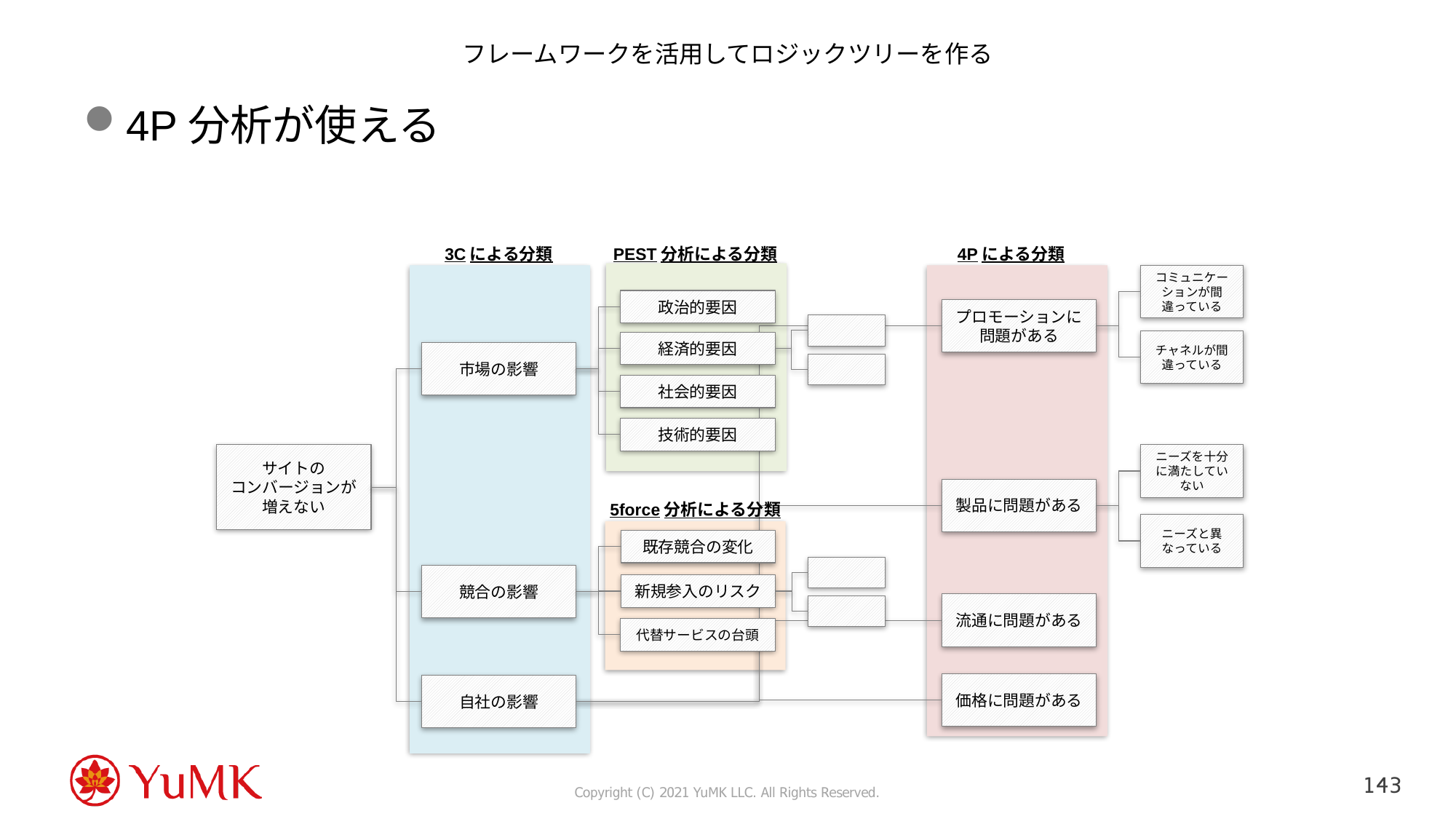

# フレームワークを活用してロジックツリーを作る
4P分析が使える
3Cによる分類
PEST分析による分類
4Pによる分類

コミュニケーションが間違っている
政治的要因
プロモーションに問題がある

チャネルが間違っている
経済的要因
市場の影響

社会的要因
技術的要因
サイトの
コンバージョンが増えない
ニーズを十分に満たしていない
製品に問題がある
5force分析による分類
ニーズと異なっている

既存競合の変化

競合の影響
新規参入のリスク
流通に問題がある

代替サービスの台頭
価格に問題がある
自社の影響
143